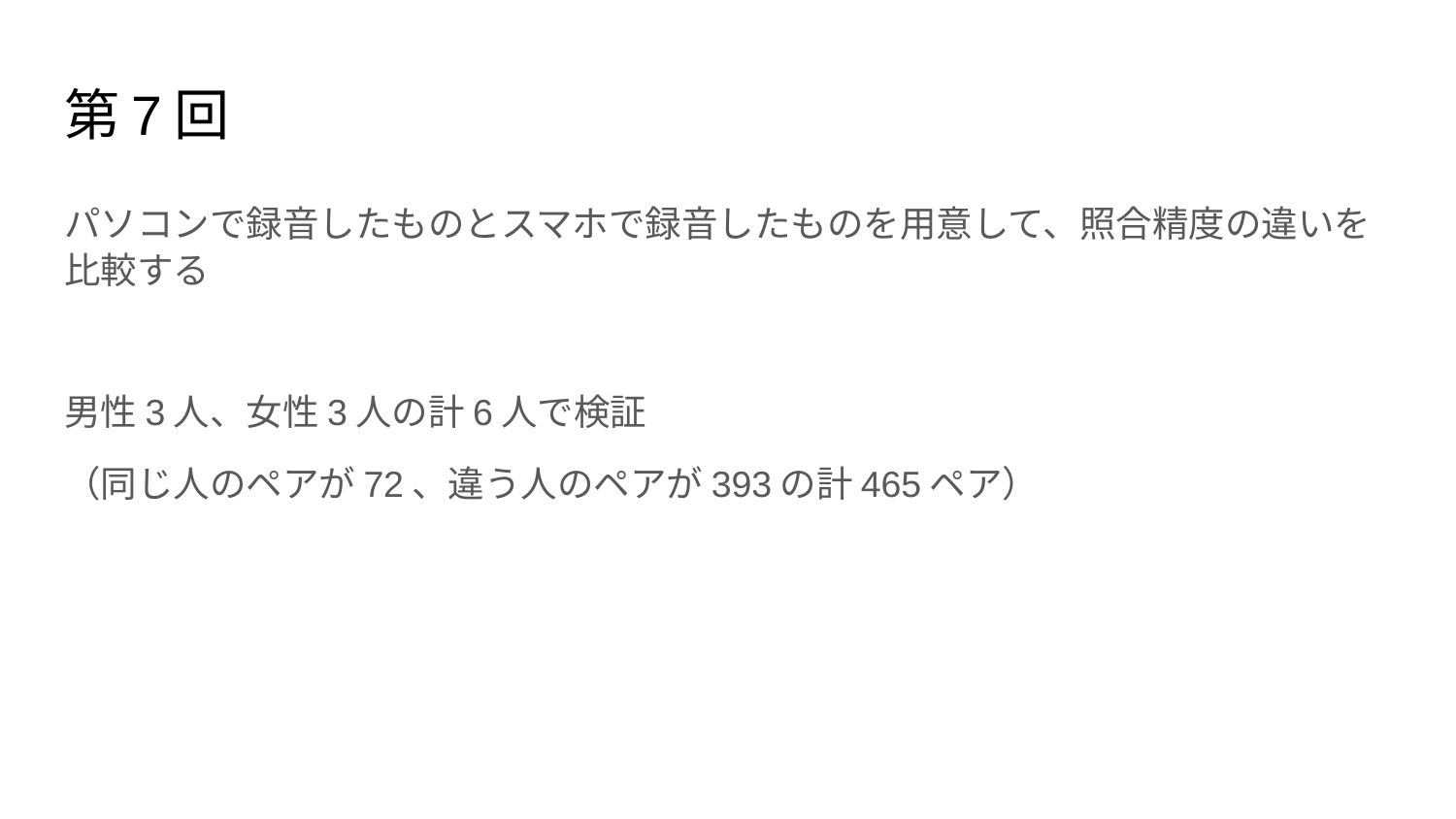

# 第7回
パソコンで録音したものとスマホで録音したものを用意して、照合精度の違いを比較する

男性3人、女性3人の計6人で検証
（同じ人のペアが72、違う人のペアが393の計465ペア）